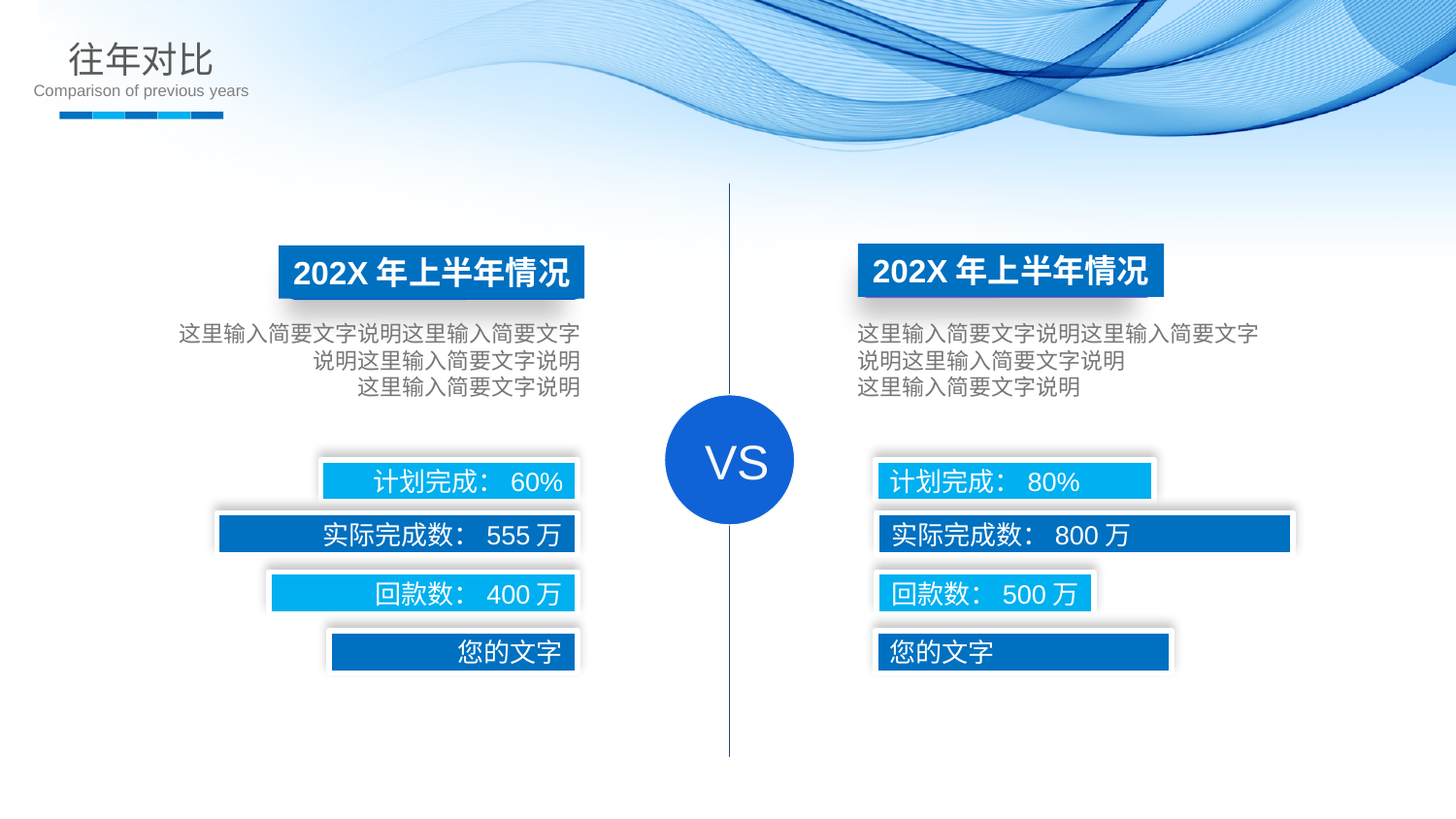

往年对比
Comparison of previous years

202X年上半年情况

202X年上半年情况

这里输入简要文字说明这里输入简要文字说明这里输入简要文字说明
这里输入简要文字说明
这里输入简要文字说明这里输入简要文字说明这里输入简要文字说明
这里输入简要文字说明

VS
计划完成：60%
计划完成：80%
实际完成数：555万
实际完成数：800万
回款数：400万
回款数：500万
您的文字
您的文字